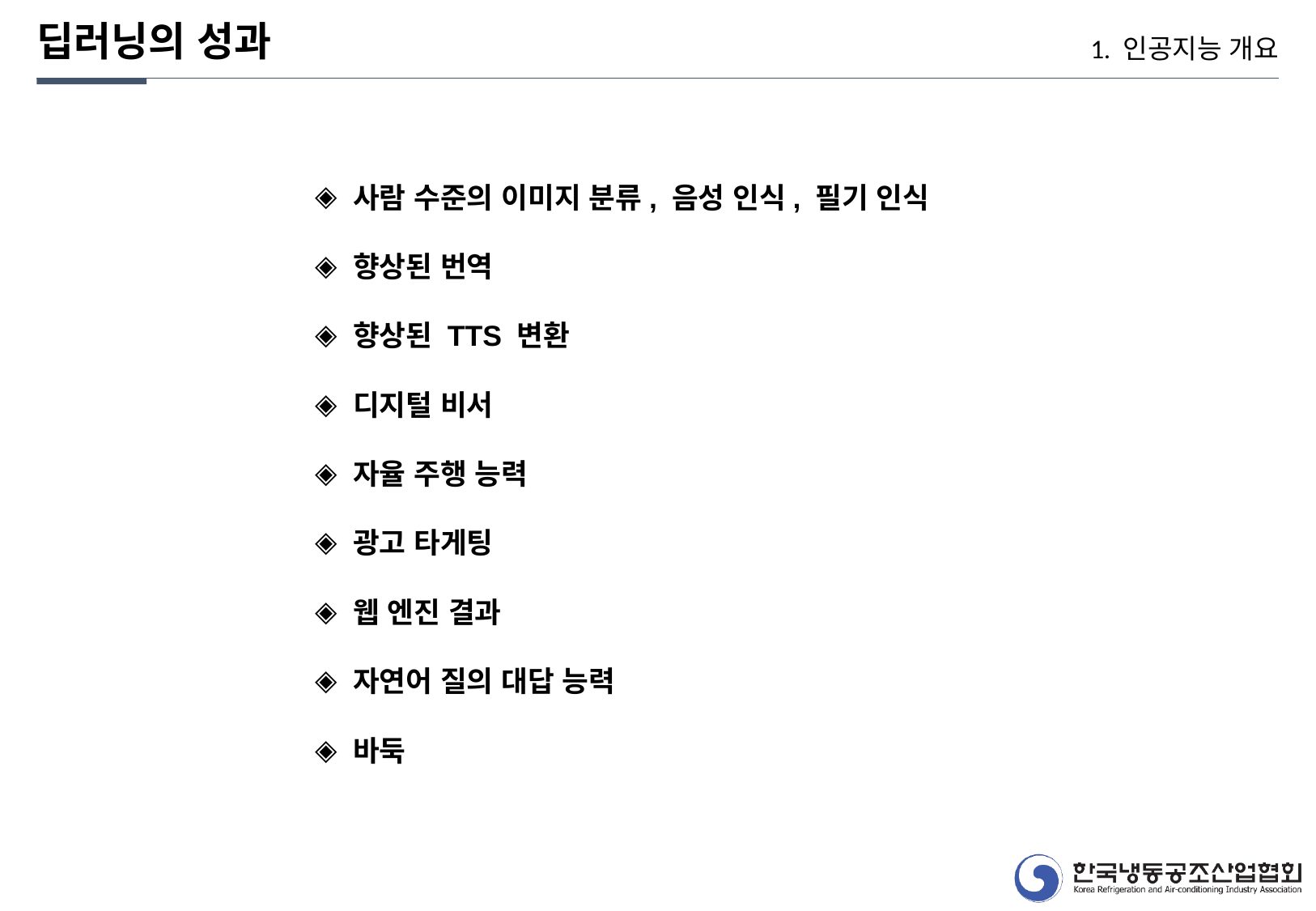

딥러닝의 성과
1. 인공지능 개요
사람 수준의 이미지 분류, 음성 인식, 필기 인식

향상된 번역

향상된 TTS 변환

디지털 비서

자율 주행 능력

광고 타게팅

웹 엔진 결과

자연어 질의 대답 능력

바둑